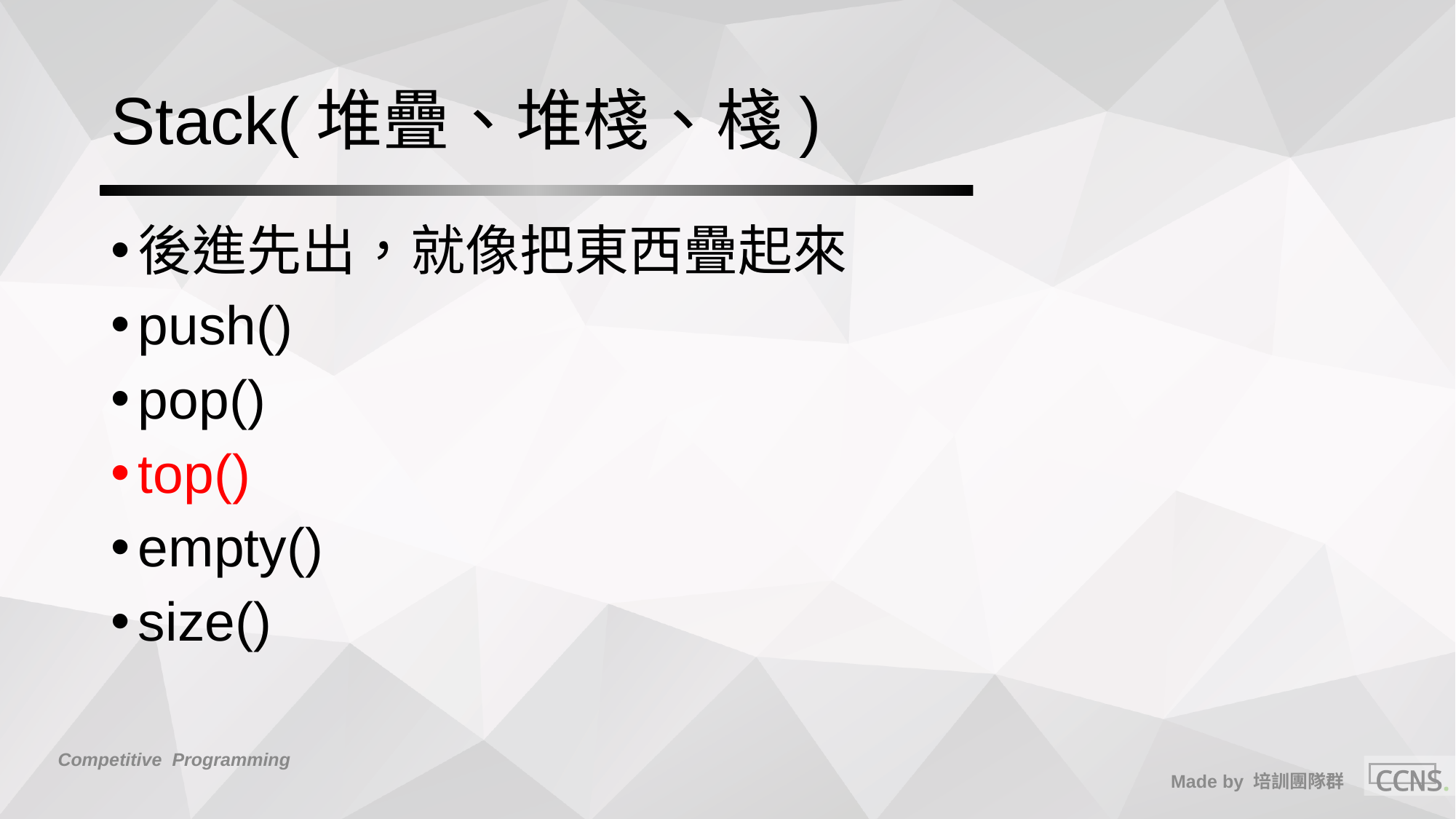

# Stack(堆疊、堆棧、棧)
後進先出，就像把東西疊起來
push()
pop()
top()
empty()
size()